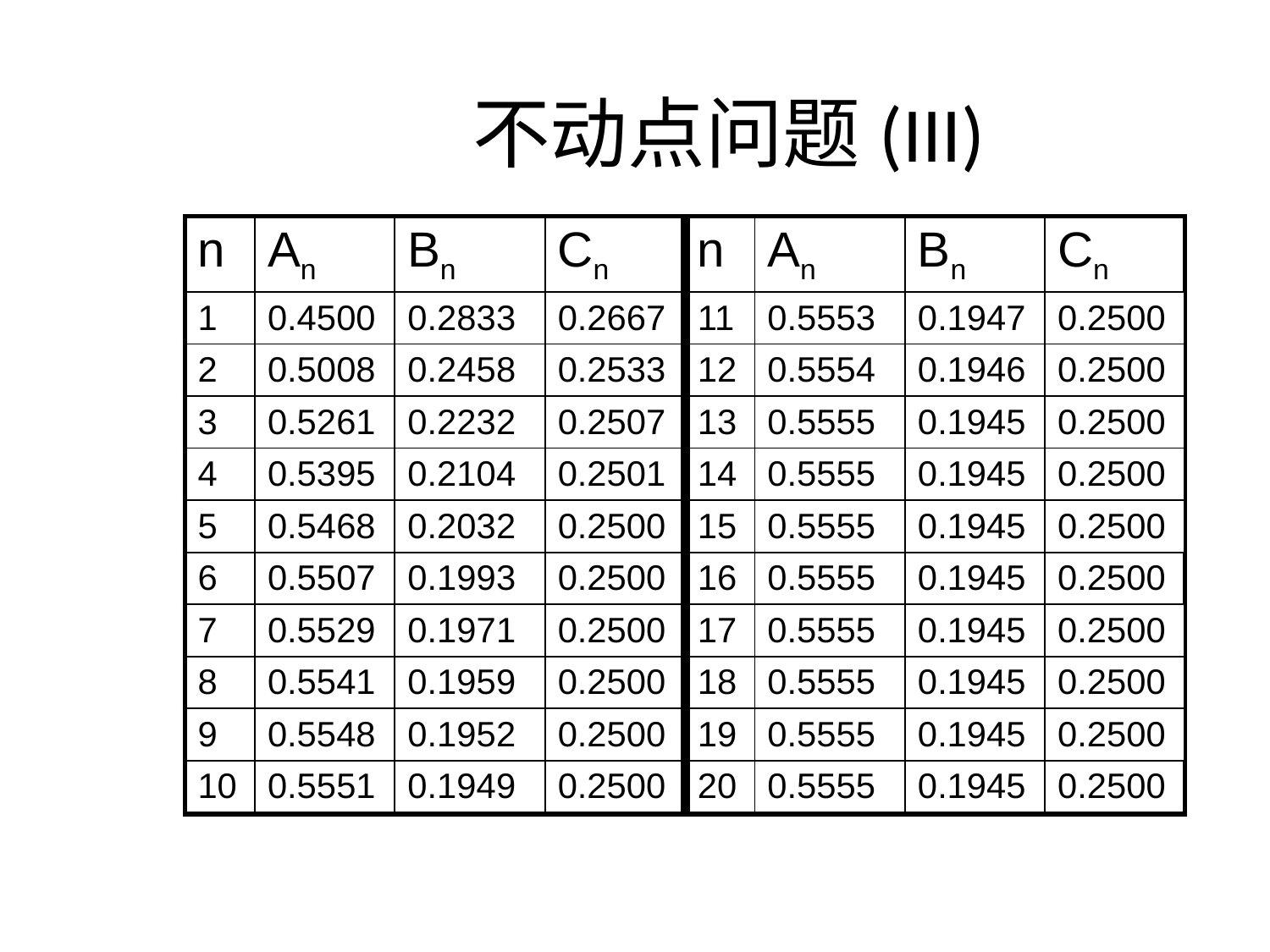

不动点问题(III)
| n | An | Bn | Cn | n | An | Bn | Cn |
| --- | --- | --- | --- | --- | --- | --- | --- |
| 1 | 0.4500 | 0.2833 | 0.2667 | 11 | 0.5553 | 0.1947 | 0.2500 |
| 2 | 0.5008 | 0.2458 | 0.2533 | 12 | 0.5554 | 0.1946 | 0.2500 |
| 3 | 0.5261 | 0.2232 | 0.2507 | 13 | 0.5555 | 0.1945 | 0.2500 |
| 4 | 0.5395 | 0.2104 | 0.2501 | 14 | 0.5555 | 0.1945 | 0.2500 |
| 5 | 0.5468 | 0.2032 | 0.2500 | 15 | 0.5555 | 0.1945 | 0.2500 |
| 6 | 0.5507 | 0.1993 | 0.2500 | 16 | 0.5555 | 0.1945 | 0.2500 |
| 7 | 0.5529 | 0.1971 | 0.2500 | 17 | 0.5555 | 0.1945 | 0.2500 |
| 8 | 0.5541 | 0.1959 | 0.2500 | 18 | 0.5555 | 0.1945 | 0.2500 |
| 9 | 0.5548 | 0.1952 | 0.2500 | 19 | 0.5555 | 0.1945 | 0.2500 |
| 10 | 0.5551 | 0.1949 | 0.2500 | 20 | 0.5555 | 0.1945 | 0.2500 |